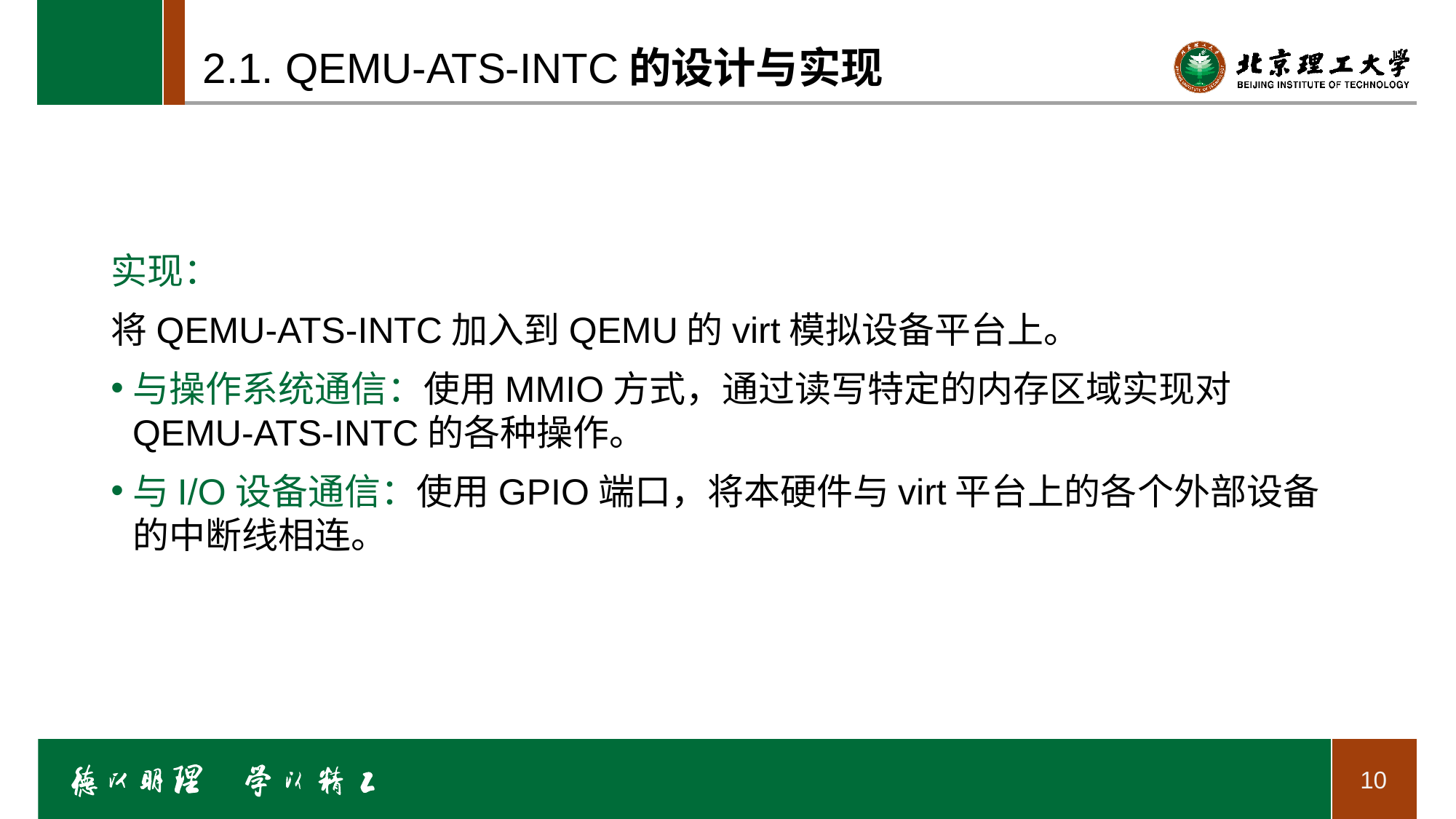

# 2.1. QEMU-ATS-INTC的设计与实现
实现：
将QEMU-ATS-INTC加入到QEMU的virt模拟设备平台上。
与操作系统通信：使用MMIO方式，通过读写特定的内存区域实现对QEMU-ATS-INTC的各种操作。
与I/O设备通信：使用GPIO端口，将本硬件与virt平台上的各个外部设备的中断线相连。